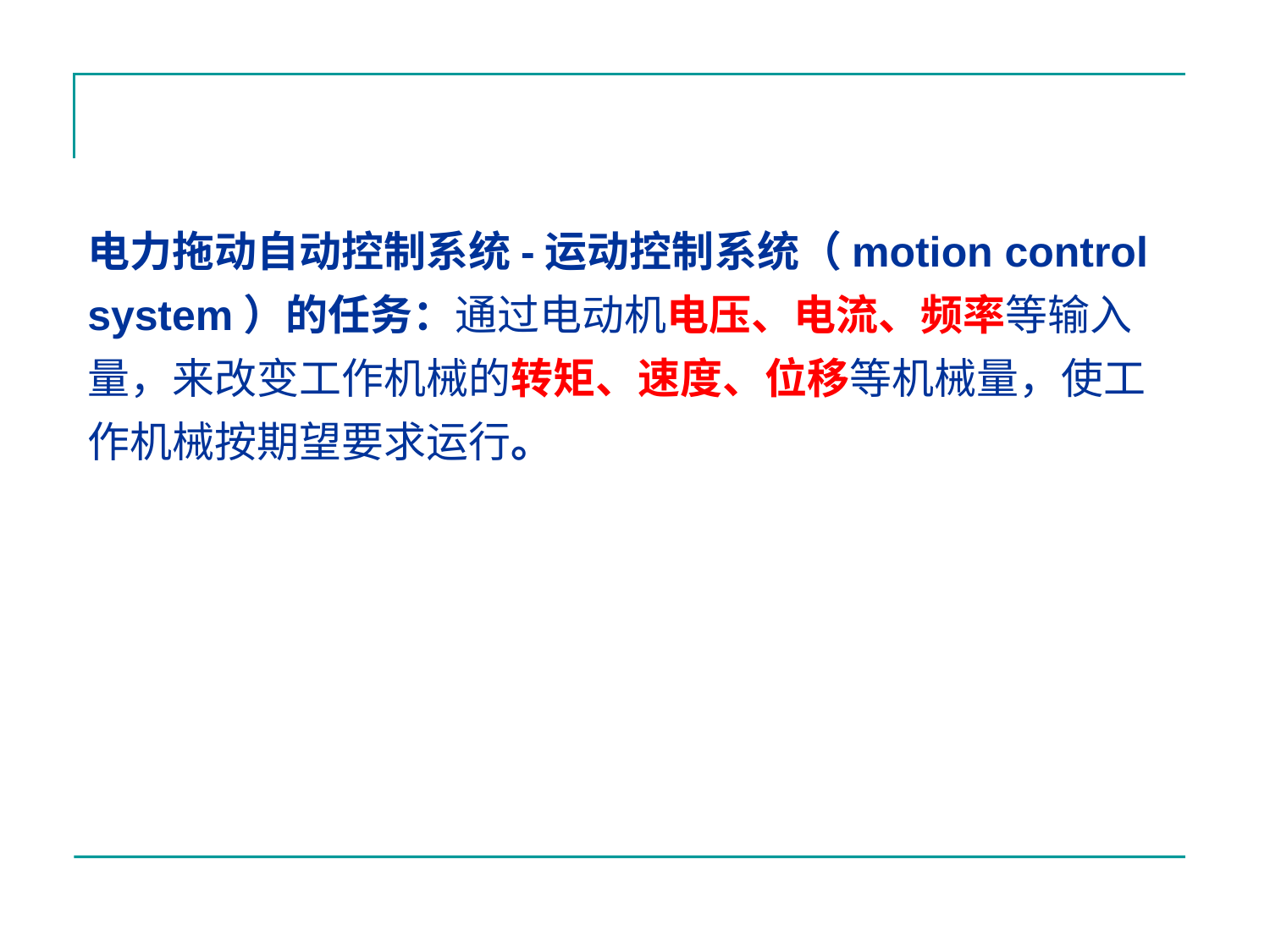

电力拖动自动控制系统-运动控制系统（motion control system）的任务：通过电动机电压、电流、频率等输入量，来改变工作机械的转矩、速度、位移等机械量，使工作机械按期望要求运行。